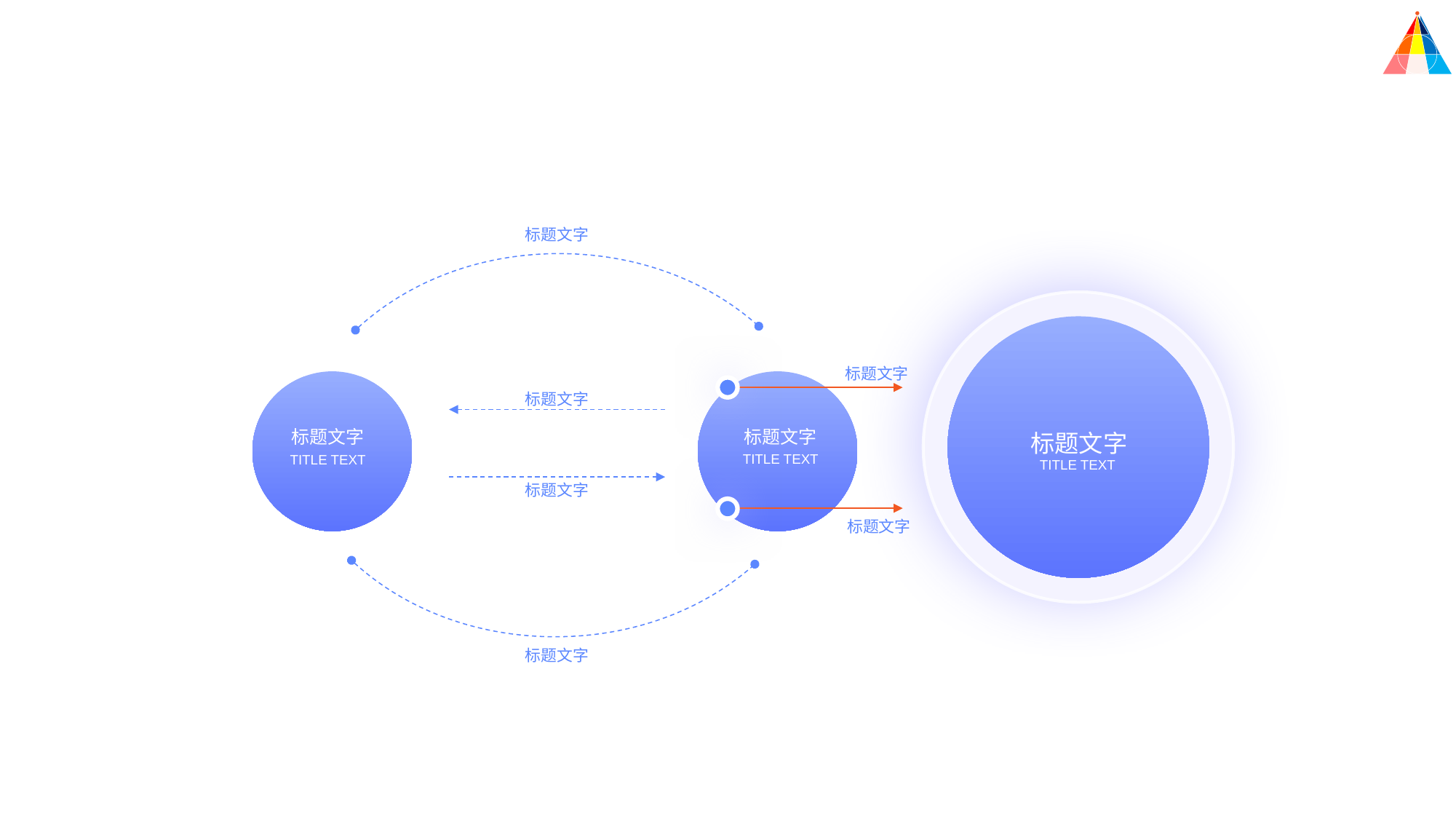

标题文字

标题文字
TITLE TEXT
标题文字

标题文字
标题文字
标题文字
TITLE TEXT
TITLE TEXT
标题文字

标题文字

标题文字